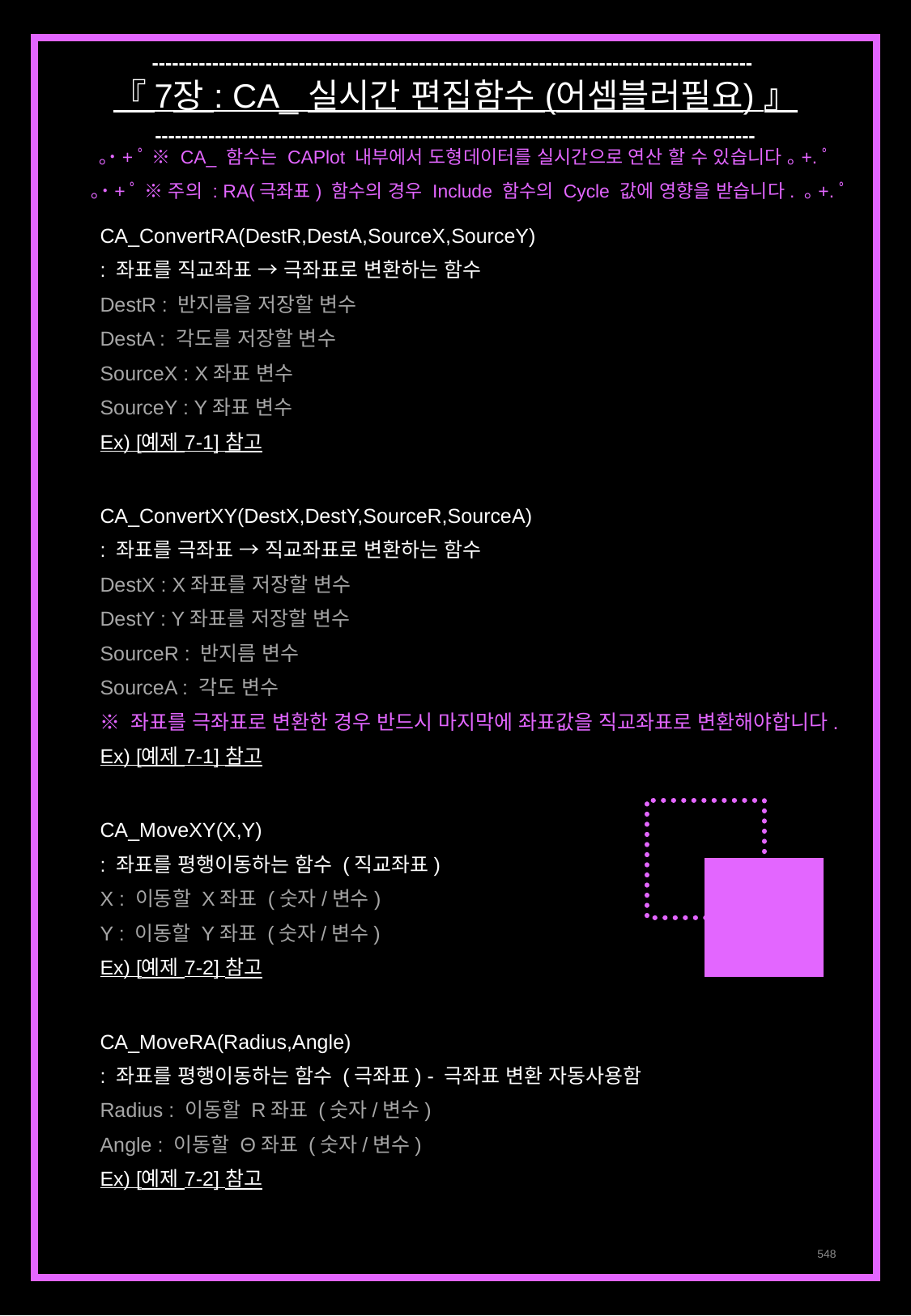

------------------------------------------------------------------------------------------
『 7장 : CA_ 실시간 편집함수 (어셈블러필요) 』
------------------------------------------------------------------------------------------
｡˙+ﾟ ※ CA_ 함수는 CAPlot 내부에서 도형데이터를 실시간으로 연산 할 수 있습니다 ｡+.ﾟ
｡˙+ﾟ ※ 주의 : RA(극좌표) 함수의 경우 Include 함수의 Cycle 값에 영향을 받습니다. ｡+.ﾟ
CA_ConvertRA(DestR,DestA,SourceX,SourceY)
: 좌표를 직교좌표 → 극좌표로 변환하는 함수
DestR : 반지름을 저장할 변수
DestA : 각도를 저장할 변수
SourceX : X좌표 변수
SourceY : Y좌표 변수
Ex) [예제 7-1] 참고

CA_ConvertXY(DestX,DestY,SourceR,SourceA)
: 좌표를 극좌표 → 직교좌표로 변환하는 함수
DestX : X좌표를 저장할 변수
DestY : Y좌표를 저장할 변수
SourceR : 반지름 변수
SourceA : 각도 변수
※ 좌표를 극좌표로 변환한 경우 반드시 마지막에 좌표값을 직교좌표로 변환해야합니다.
Ex) [예제 7-1] 참고

CA_MoveXY(X,Y)
: 좌표를 평행이동하는 함수 (직교좌표)
X : 이동할 X좌표 (숫자/변수)
Y : 이동할 Y좌표 (숫자/변수)
Ex) [예제 7-2] 참고

CA_MoveRA(Radius,Angle)
: 좌표를 평행이동하는 함수 (극좌표) - 극좌표 변환 자동사용함
Radius : 이동할 R좌표 (숫자/변수)
Angle : 이동할 Θ좌표 (숫자/변수)
Ex) [예제 7-2] 참고

548